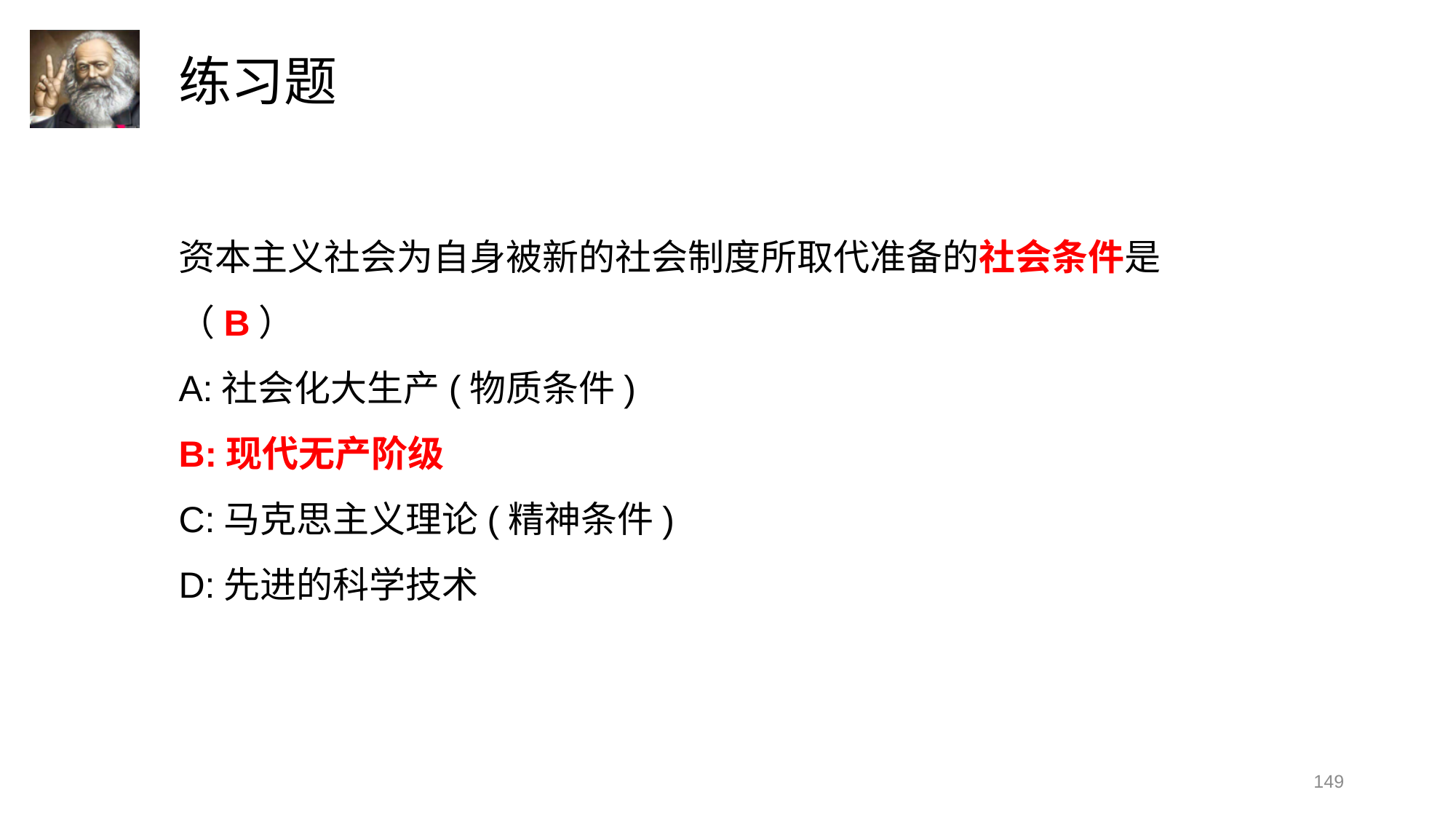

资本主义社会为自身被新的社会制度所取代准备的社会条件是（B）
A:社会化大生产(物质条件)
B:现代无产阶级
C:马克思主义理论(精神条件)
D:先进的科学技术
149